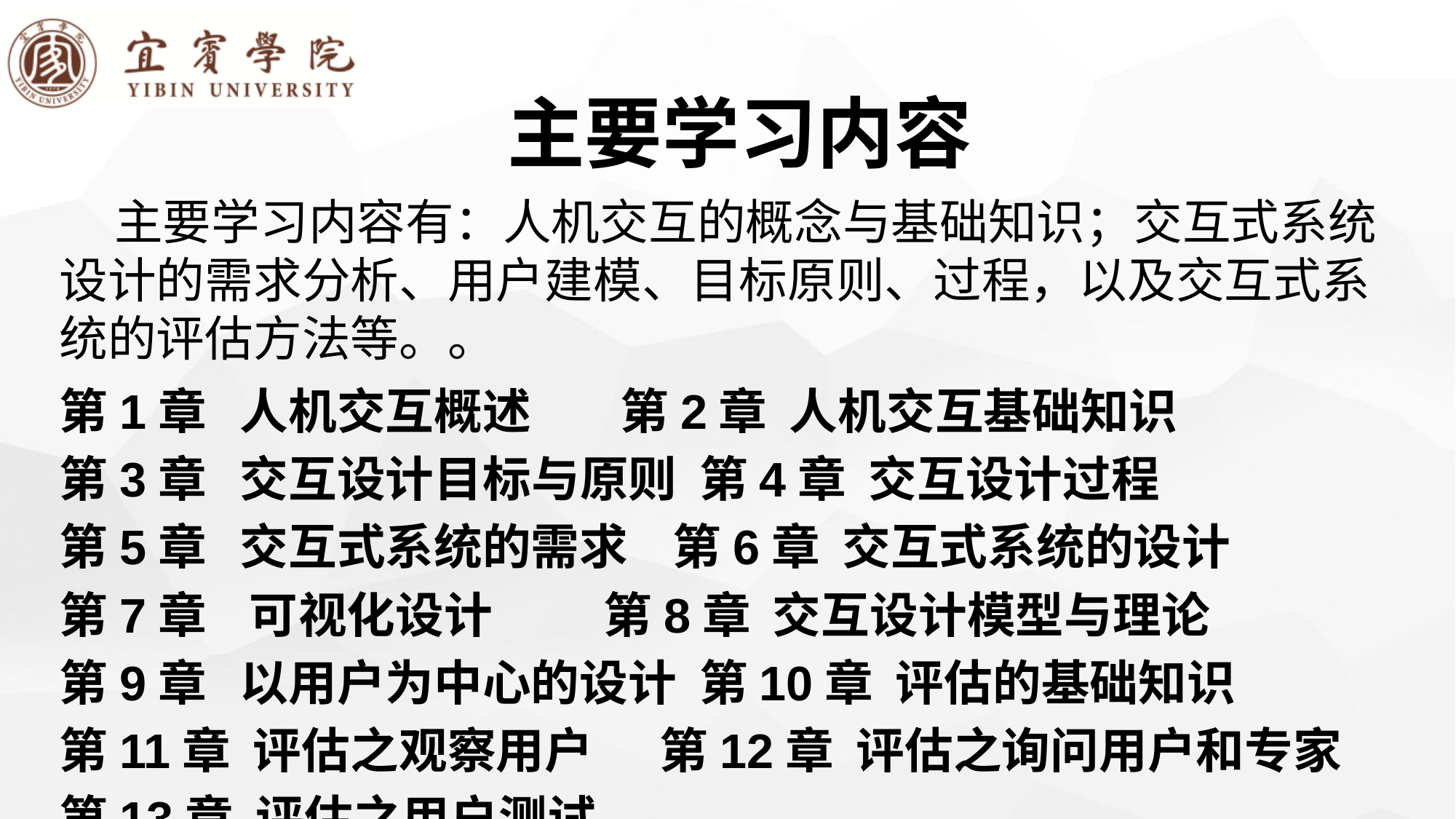

# 主要学习内容
    主要学习内容有：人机交互的概念与基础知识；交互式系统设计的需求分析、用户建模、目标原则、过程，以及交互式系统的评估方法等。。
第1章   人机交互概述        第2章  人机交互基础知识
第3章   交互设计目标与原则  第4章  交互设计过程
第5章   交互式系统的需求    第6章  交互式系统的设计
第7章	   可视化设计          第8章  交互设计模型与理论
第9章   以用户为中心的设计  第10章  评估的基础知识
第11章  评估之观察用户      第12章  评估之询问用户和专家
第13章  评估之用户测试